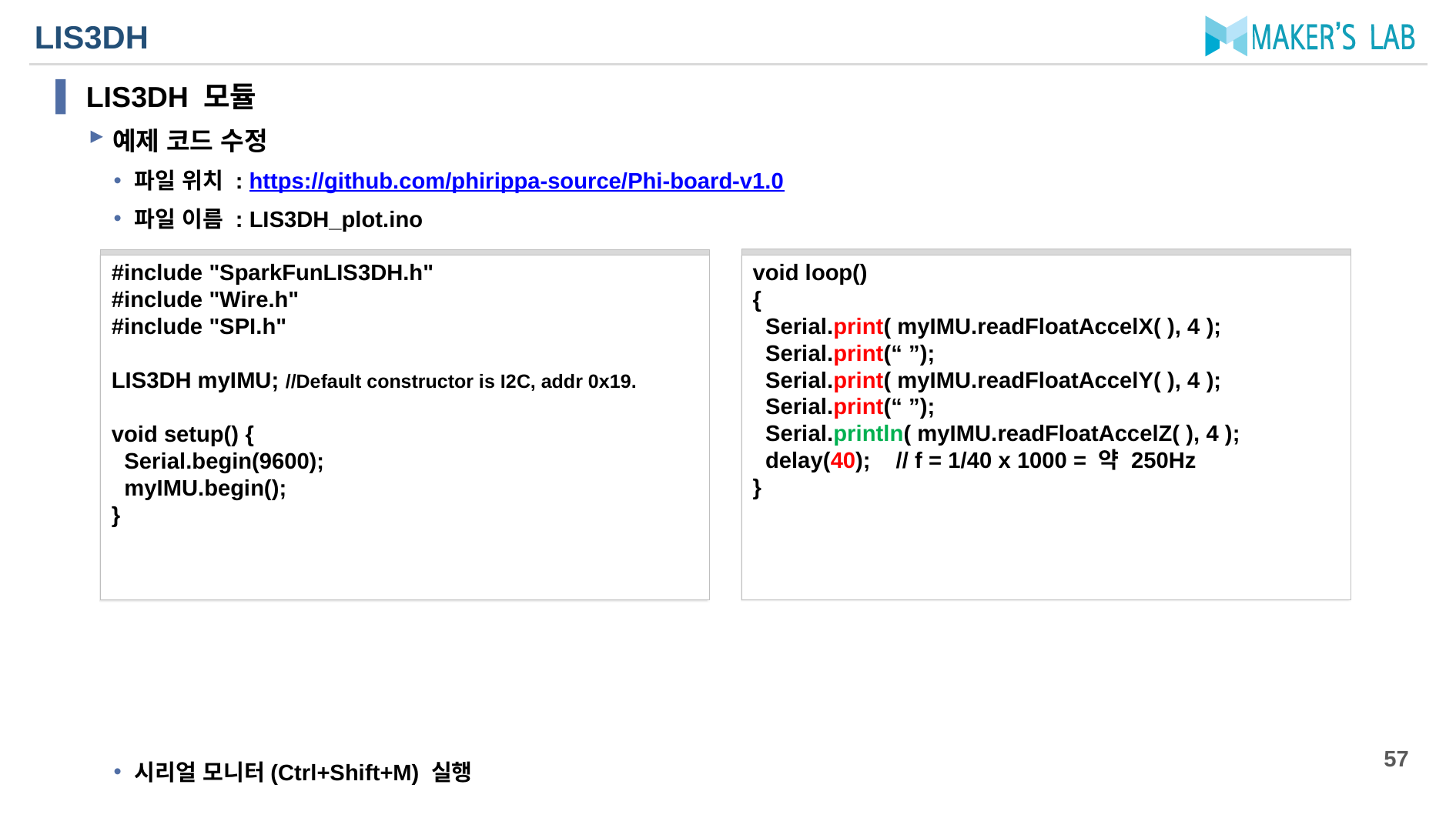

# LIS3DH
LIS3DH 모듈
예제 코드 수정
파일 위치 : https://github.com/phirippa-source/Phi-board-v1.0
파일 이름 : LIS3DH_plot.ino

시리얼 모니터(Ctrl+Shift+M) 실행

void loop()
{
  Serial.print( myIMU.readFloatAccelX( ), 4 );
  Serial.print(“ ”);
  Serial.print( myIMU.readFloatAccelY( ), 4 );
  Serial.print(“ ”);
  Serial.println( myIMU.readFloatAccelZ( ), 4 );
  delay(40);    // f = 1/40 x 1000 = 약 250Hz
}
#include "SparkFunLIS3DH.h"
#include "Wire.h"
#include "SPI.h"

LIS3DH myIMU; //Default constructor is I2C, addr 0x19.

void setup() {
  Serial.begin(9600);
  myIMU.begin();
}
57